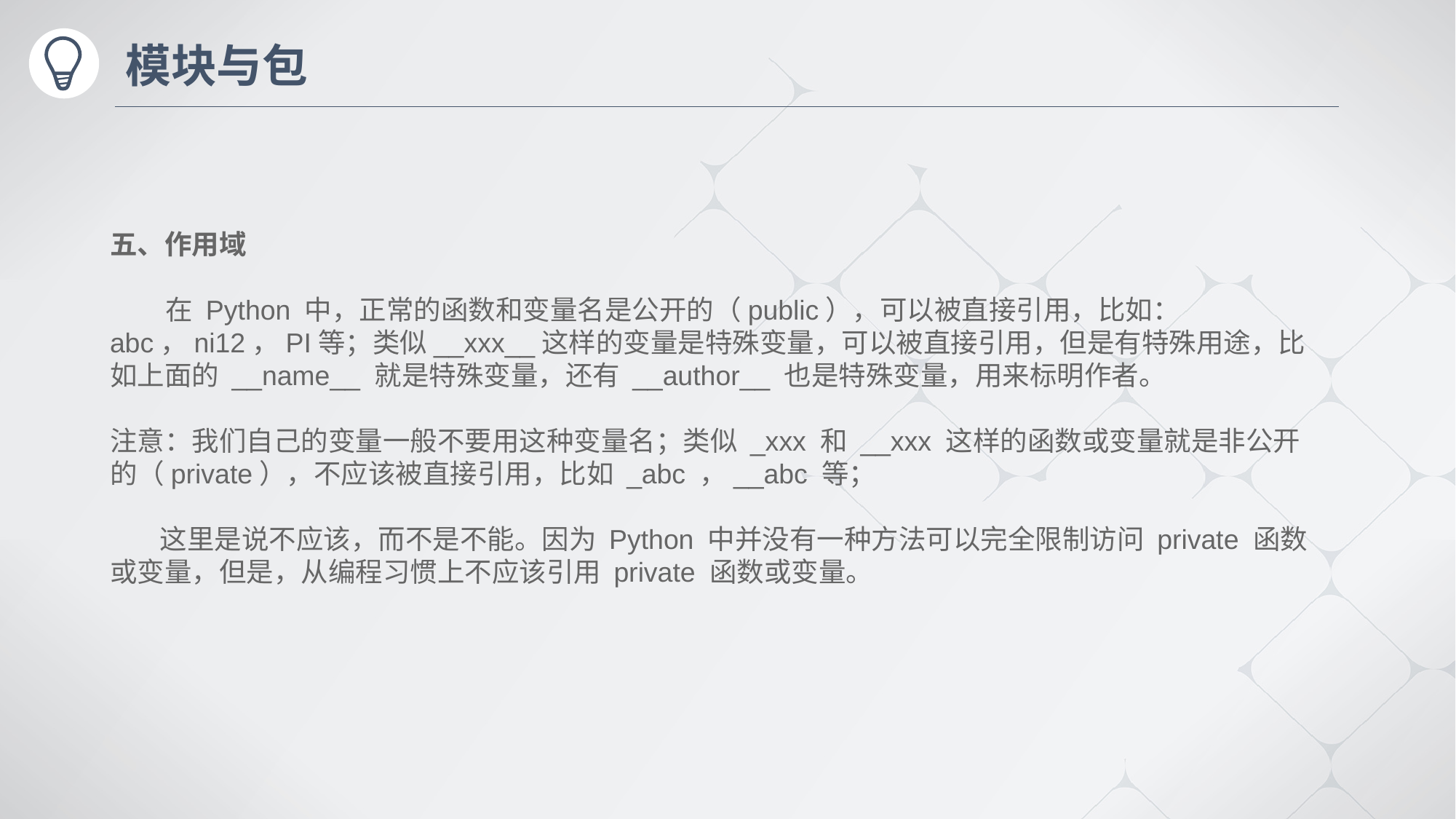

# 模块与包
五、作用域

        在 Python 中，正常的函数和变量名是公开的（public），可以被直接引用，比如：abc，ni12，PI等；类似__xxx__这样的变量是特殊变量，可以被直接引用，但是有特殊用途，比如上面的 __name__ 就是特殊变量，还有 __author__ 也是特殊变量，用来标明作者。

注意：我们自己的变量一般不要用这种变量名；类似 _xxx 和 __xxx 这样的函数或变量就是非公开的（private），不应该被直接引用，比如 _abc ，__abc 等；

       这里是说不应该，而不是不能。因为 Python 中并没有一种方法可以完全限制访问 private 函数或变量，但是，从编程习惯上不应该引用 private 函数或变量。